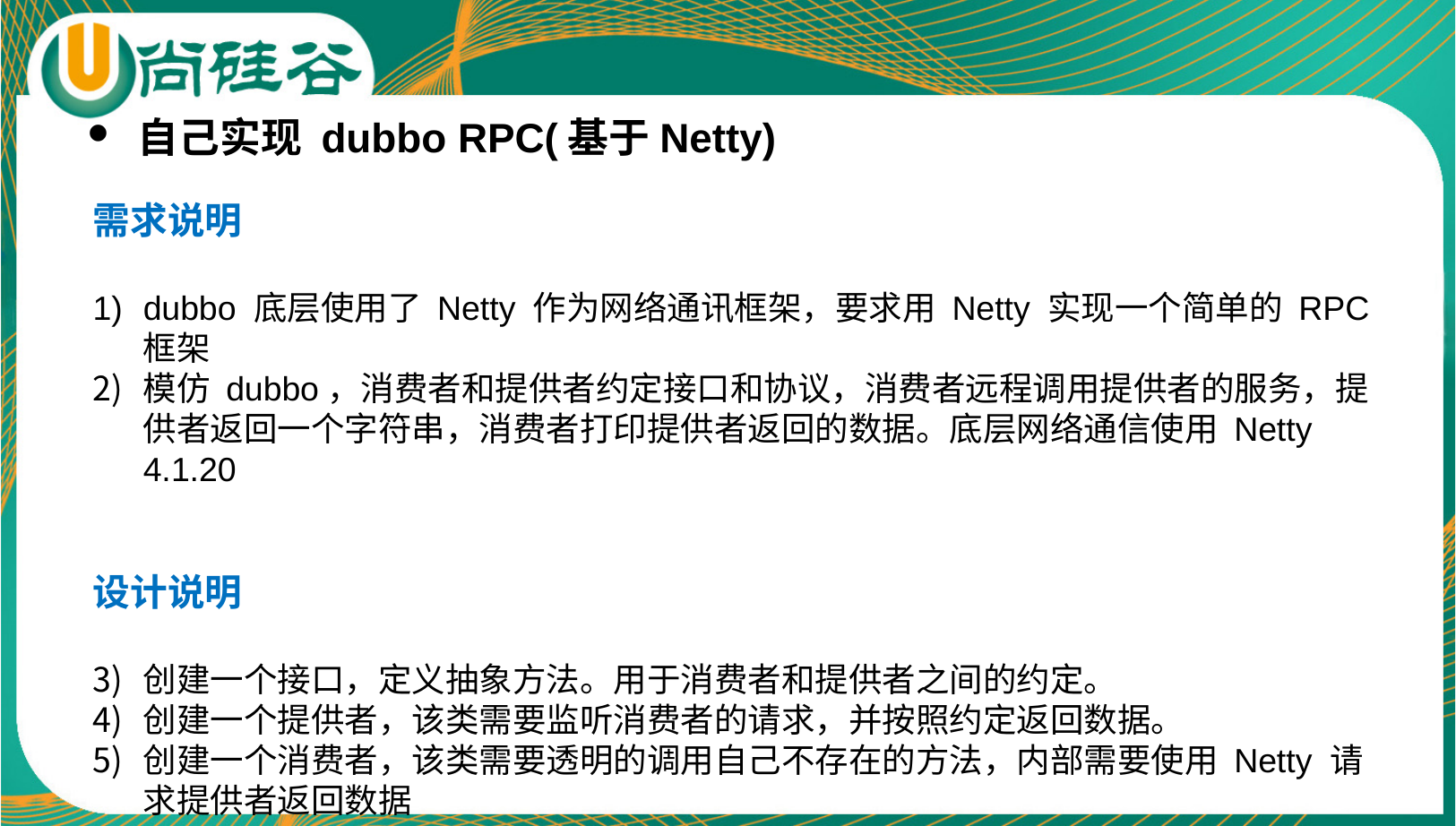

自己实现 dubbo RPC(基于Netty)
需求说明

dubbo 底层使用了 Netty 作为网络通讯框架，要求用 Netty 实现一个简单的 RPC 框架
模仿 dubbo，消费者和提供者约定接口和协议，消费者远程调用提供者的服务，提供者返回一个字符串，消费者打印提供者返回的数据。底层网络通信使用 Netty 4.1.20

设计说明

创建一个接口，定义抽象方法。用于消费者和提供者之间的约定。
创建一个提供者，该类需要监听消费者的请求，并按照约定返回数据。
创建一个消费者，该类需要透明的调用自己不存在的方法，内部需要使用 Netty 请求提供者返回数据